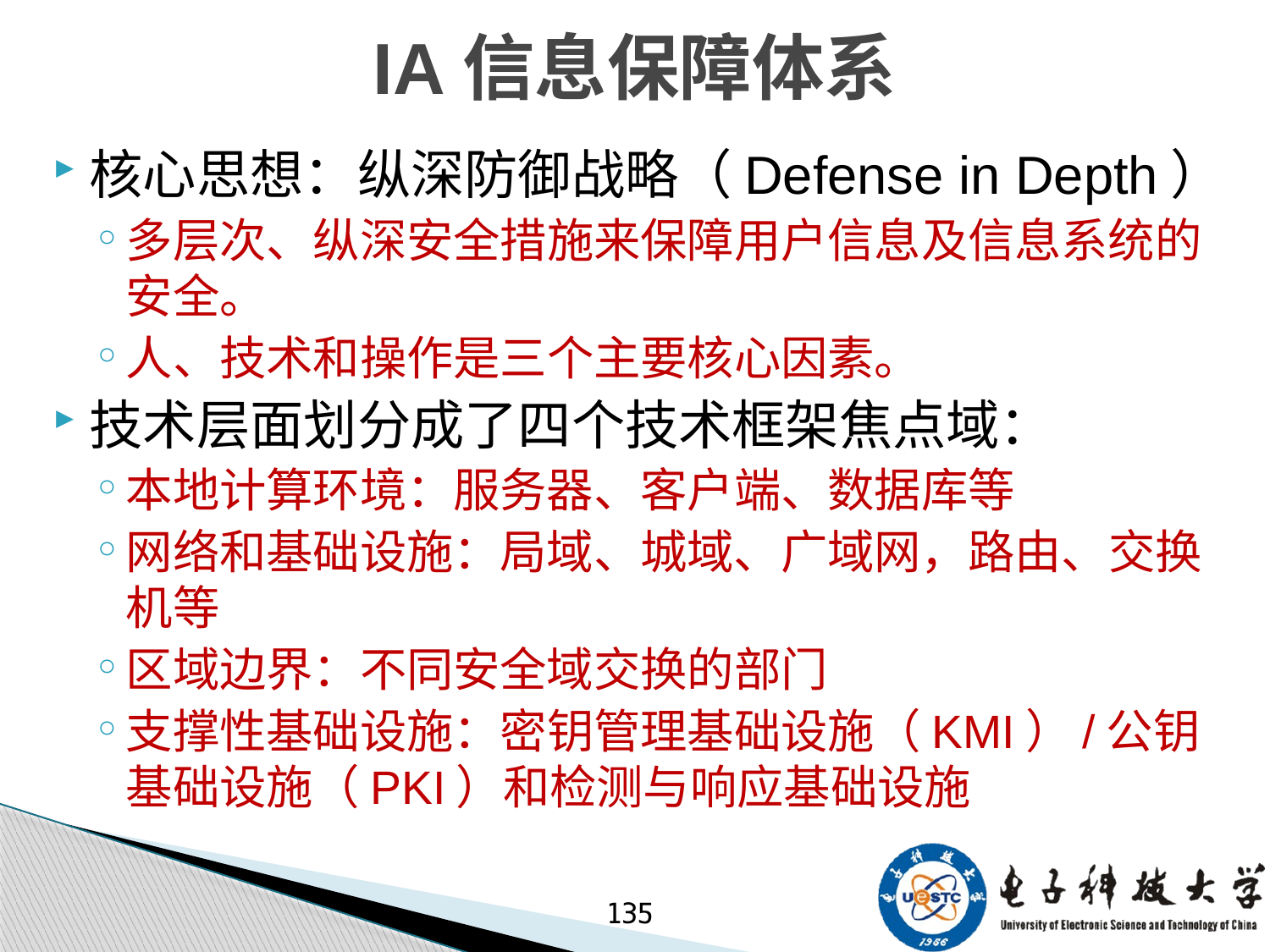

# IA信息保障体系
核心思想：纵深防御战略（Defense in Depth）
多层次、纵深安全措施来保障用户信息及信息系统的安全。
人、技术和操作是三个主要核心因素。
技术层面划分成了四个技术框架焦点域：
本地计算环境：服务器、客户端、数据库等
网络和基础设施：局域、城域、广域网，路由、交换机等
区域边界：不同安全域交换的部门
支撑性基础设施：密钥管理基础设施（KMI）/公钥基础设施（PKI）和检测与响应基础设施
135